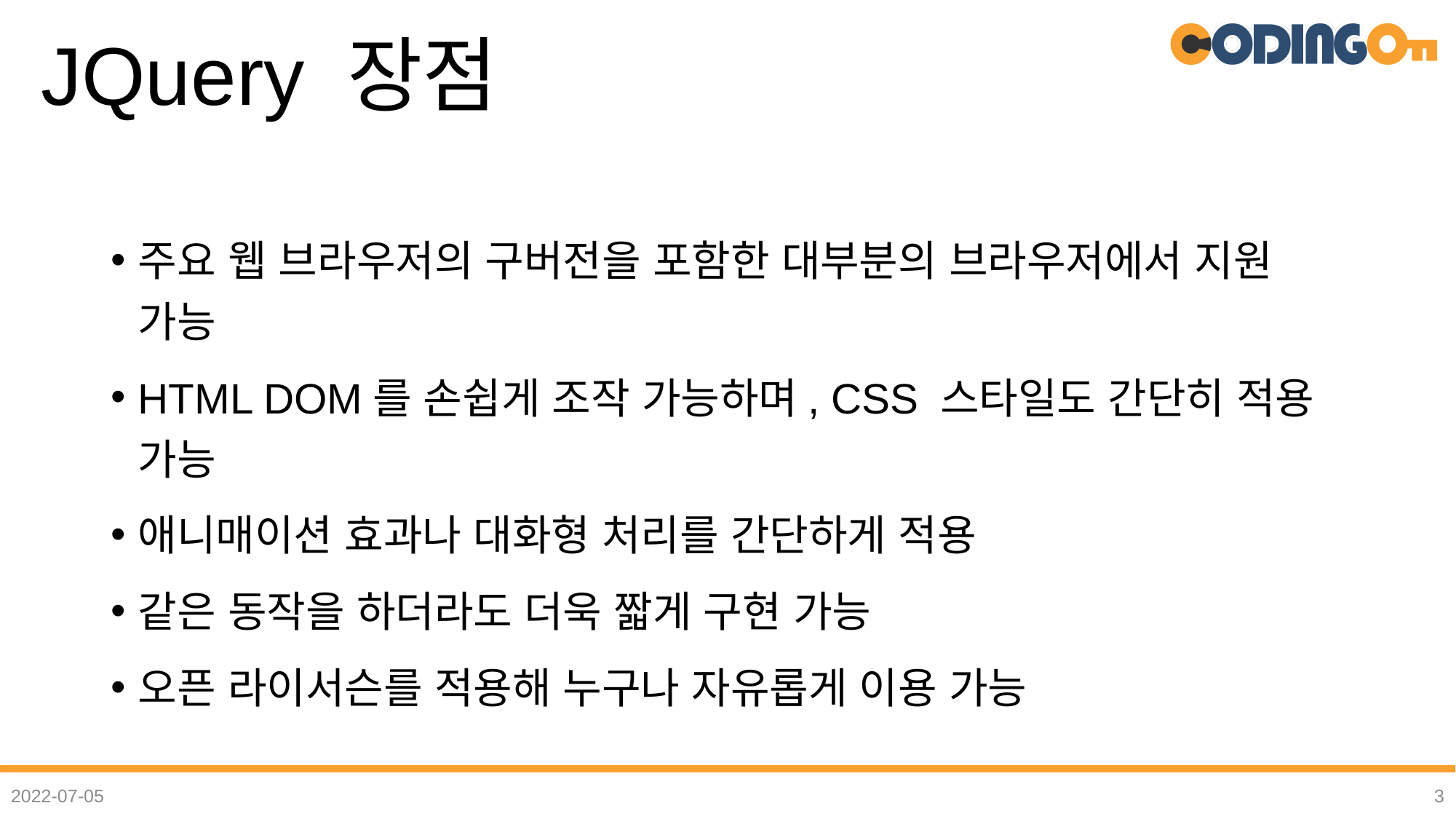

# JQuery 장점
주요 웹 브라우저의 구버전을 포함한 대부분의 브라우저에서 지원 가능
HTML DOM를 손쉽게 조작 가능하며, CSS 스타일도 간단히 적용 가능
애니매이션 효과나 대화형 처리를 간단하게 적용
같은 동작을 하더라도 더욱 짧게 구현 가능
오픈 라이서슨를 적용해 누구나 자유롭게 이용 가능
2022-07-05
3